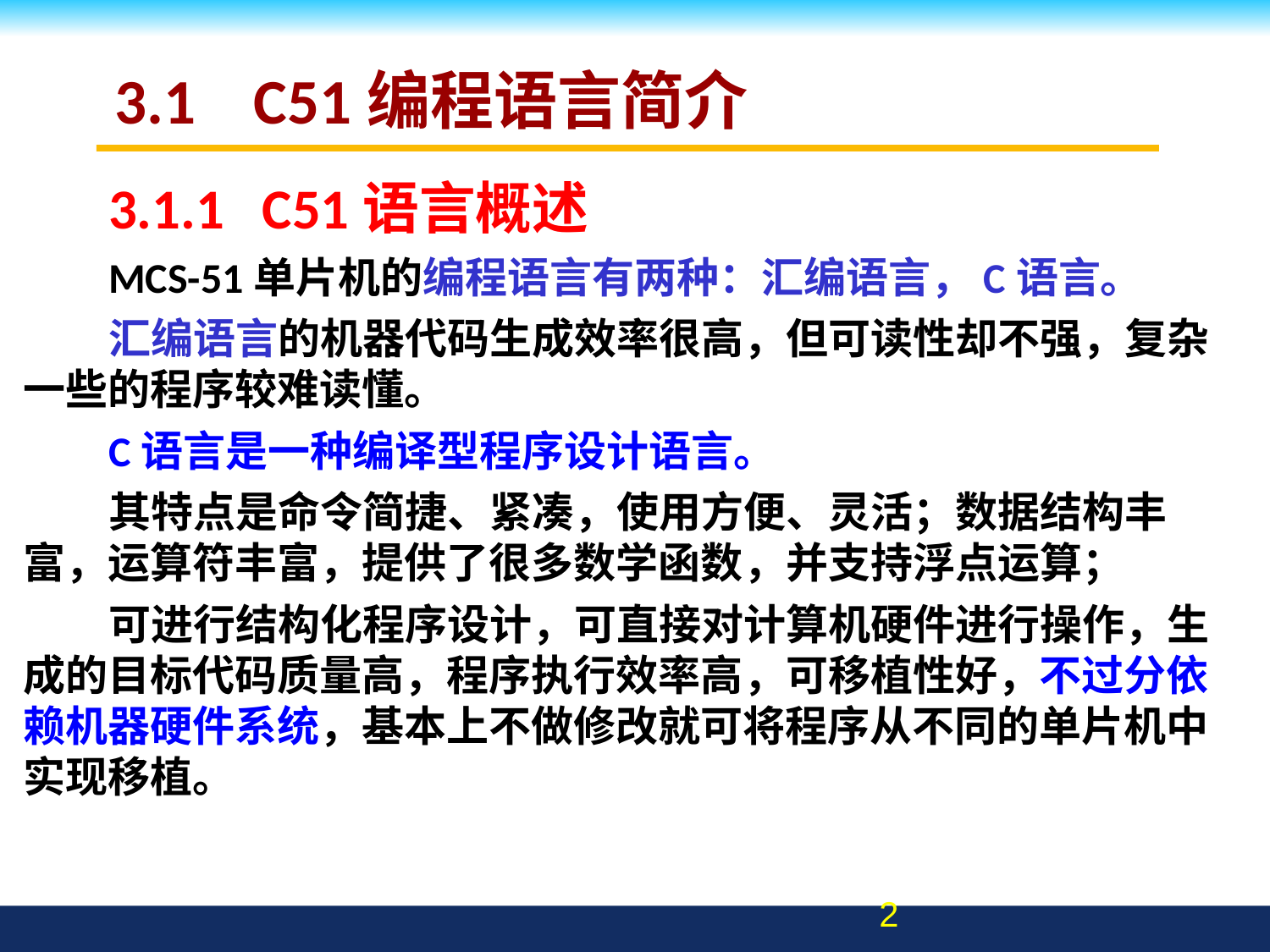

# 3.1    C51编程语言简介
3.1.1   C51语言概述
MCS-51单片机的编程语言有两种：汇编语言，C语言。
汇编语言的机器代码生成效率很高，但可读性却不强，复杂一些的程序较难读懂。
C语言是一种编译型程序设计语言。
其特点是命令简捷、紧凑，使用方便、灵活；数据结构丰富，运算符丰富，提供了很多数学函数，并支持浮点运算；
可进行结构化程序设计，可直接对计算机硬件进行操作，生成的目标代码质量高，程序执行效率高，可移植性好，不过分依赖机器硬件系统，基本上不做修改就可将程序从不同的单片机中实现移植。

2